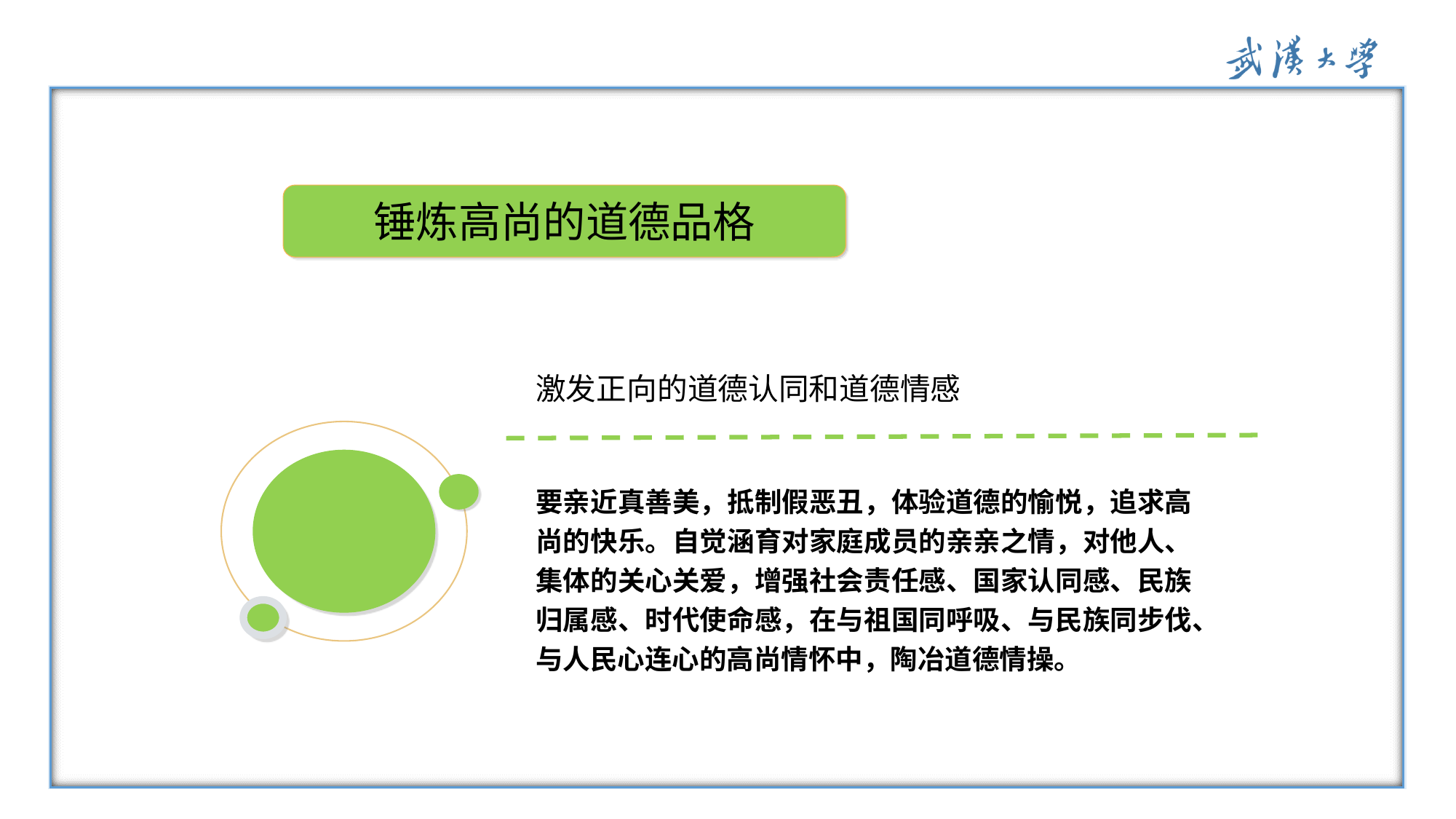

锤炼高尚的道德品格
激发正向的道德认同和道德情感

要亲近真善美，抵制假恶丑，体验道德的愉悦，追求高尚的快乐。自觉涵育对家庭成员的亲亲之情，对他人、集体的关心关爱，增强社会责任感、国家认同感、民族归属感、时代使命感，在与祖国同呼吸、与民族同步伐、与人民心连心的高尚情怀中，陶冶道德情操。